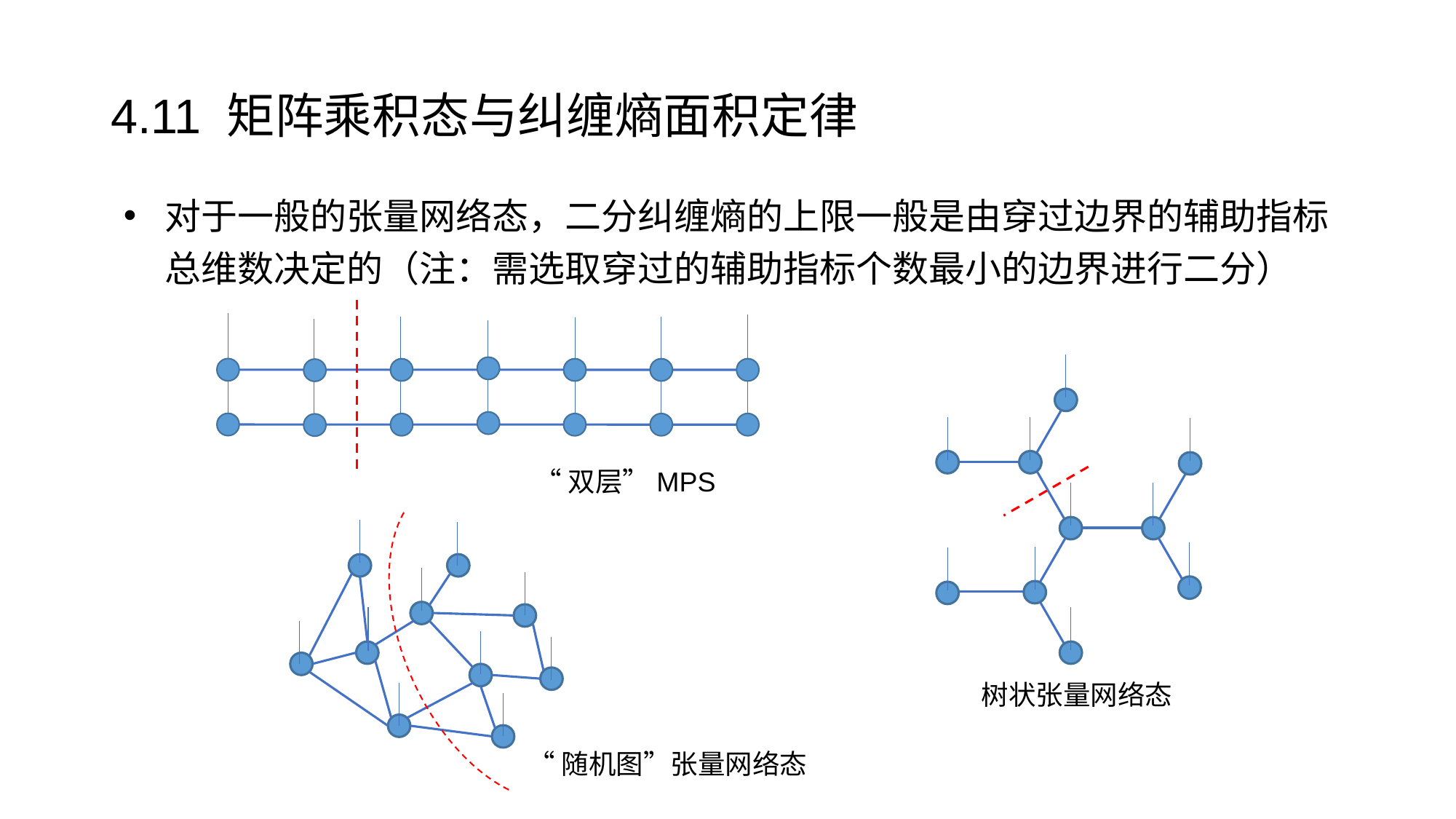

4.11 矩阵乘积态与纠缠熵面积定律
对于一般的张量网络态，二分纠缠熵的上限一般是由穿过边界的辅助指标总维数决定的（注：需选取穿过的辅助指标个数最小的边界进行二分）

“双层”MPS

树状张量网络态
“随机图”张量网络态